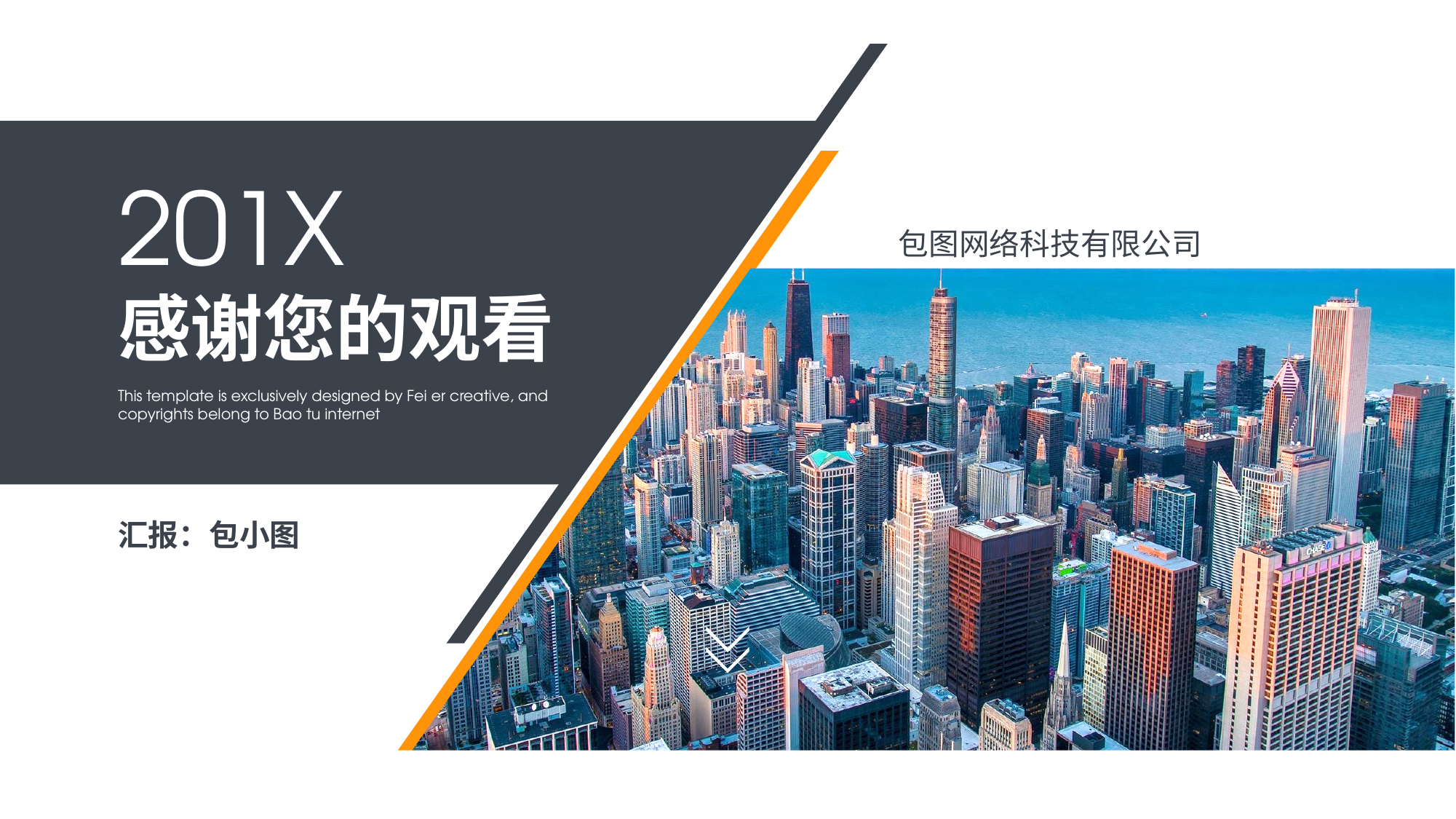

201X
包图网络科技有限公司
感谢您的观看
This template is exclusively designed by Fei er creative, and copyrights belong to Bao tu internet
汇报：包小图